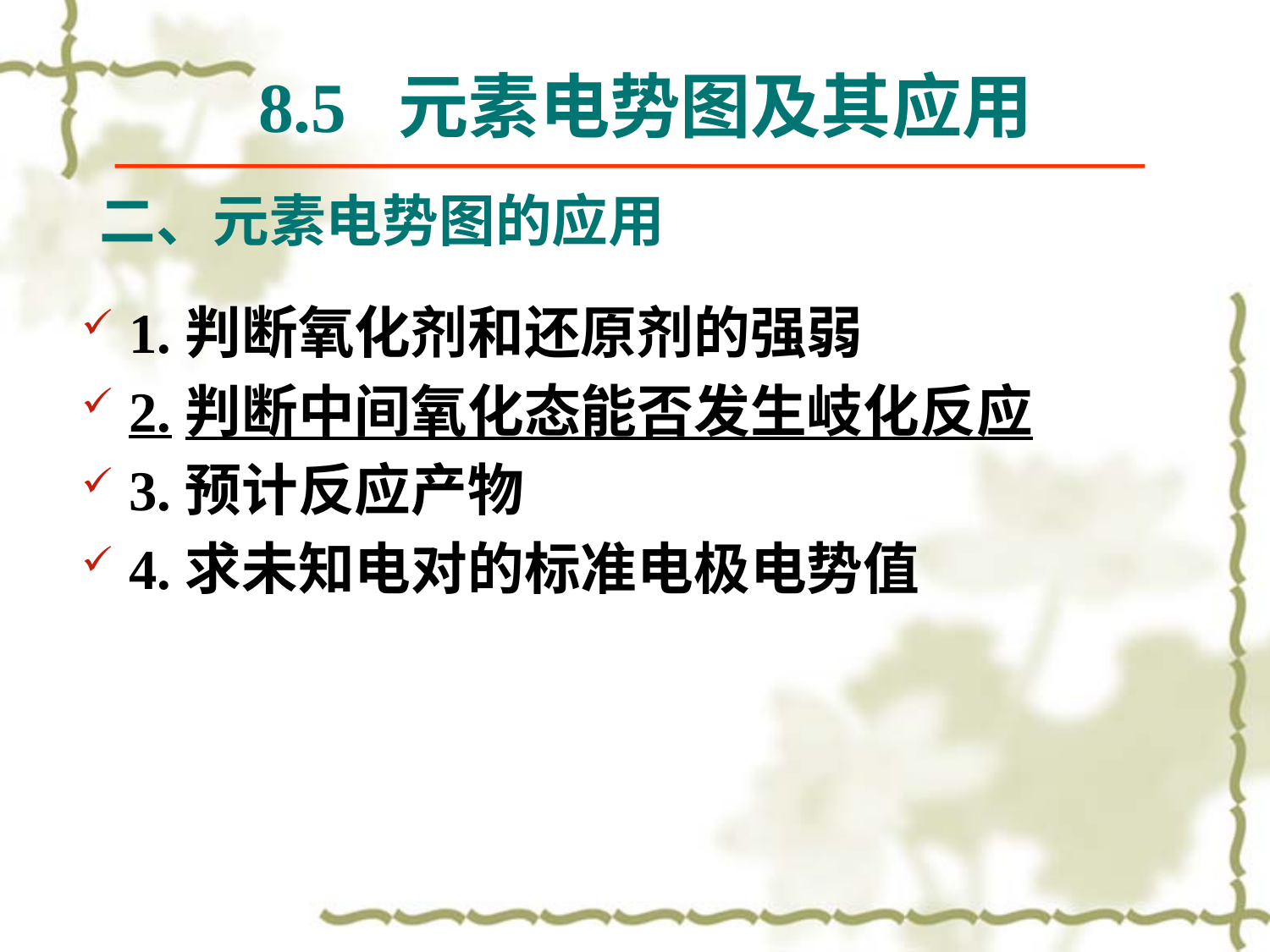

8.5  元素电势图及其应用

# 二、元素电势图的应用
1.判断氧化剂和还原剂的强弱
2.判断中间氧化态能否发生岐化反应
3.预计反应产物
4.求未知电对的标准电极电势值